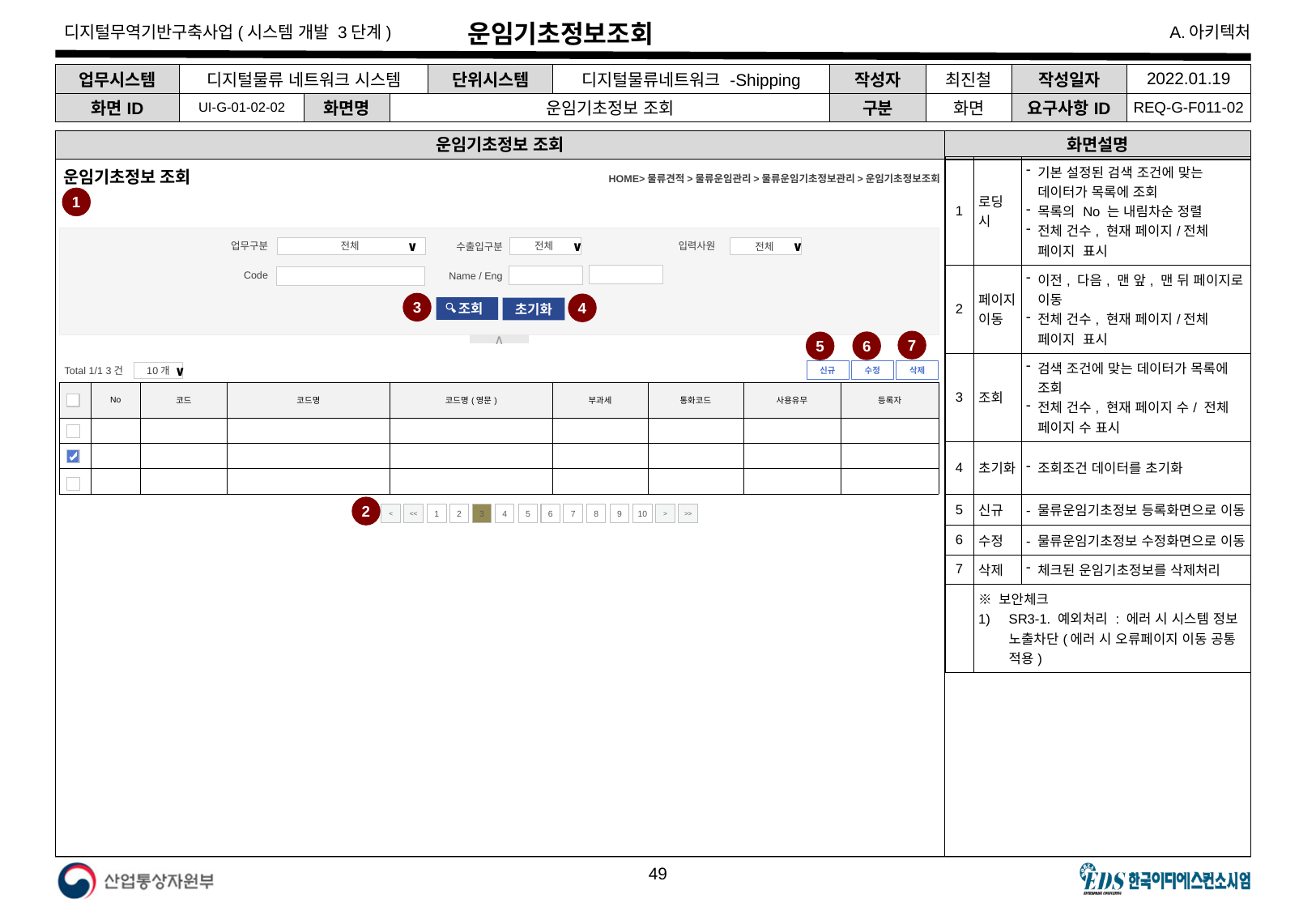

# 운임기초정보조회
| 업무시스템 | 디지털물류 네트워크 시스템 |  |  | 단위시스템 | 디지털물류네트워크 -Shipping | 작성자 | 최진철 | 작성일자 | 2022.01.19 |
| --- | --- | --- | --- | --- | --- | --- | --- | --- | --- |
| 화면ID | UI-G-01-02-02 | 화면명 | 운임기초정보 조회 |  |  | 구분 | 화면 | 요구사항ID | REQ-G-F011-02 |
운임기초정보 조회
화면설명

| 1 | 로딩 시 | 기본 설정된 검색 조건에 맞는 데이터가 목록에 조회 목록의 No 는 내림차순 정렬 전체 건수, 현재 페이지/전체 페이지 표시 |
| --- | --- | --- |
| 2 | 페이지 이동 | 이전, 다음, 맨 앞, 맨 뒤 페이지로 이동 전체 건수, 현재 페이지/전체 페이지 표시 |
| 3 | 조회 | 검색 조건에 맞는 데이터가 목록에 조회 전체 건수, 현재 페이지 수/ 전체 페이지 수 표시 |
| 4 | 초기화 | 조회조건 데이터를 초기화 |
| 5 | 신규 | - 물류운임기초정보 등록화면으로 이동 |
| 6 | 수정 | - 물류운임기초정보 수정화면으로 이동 |
| 7 | 삭제 | 체크된 운임기초정보를 삭제처리 |
|  | ※ 보안체크 SR3-1. 예외처리 : 에러 시 시스템 정보 노출차단(에러 시 오류페이지 이동 공통 적용) |  |
운임기초정보 조회

HOME>물류견적>물류운임관리>물류운임기초정보관리>운임기초정보조회
1

∧
업무구분
입력사원
수출입구분
전체
∨
전체
∨
전체
∨
Code
Name / Eng

3
4
 조회

초기화
7
6
5
Total 1/1 3건
10개
∨
신규
삭제
수정
▲
▼
|  | No | 코드 | 코드명 | 코드명(영문) | 부과세 | 통화코드 | 사용유무 | 등록자 |
| --- | --- | --- | --- | --- | --- | --- | --- | --- |
|  |  |  |  |  |  |  |  |  |
|  |  |  |  |  |  |  |  |  |
|  |  |  |  |  |  |  |  |  |

2
<
<<
1
2
3
4
5
6
7
8
9
10
>
>>
▲
▼
▲
▼